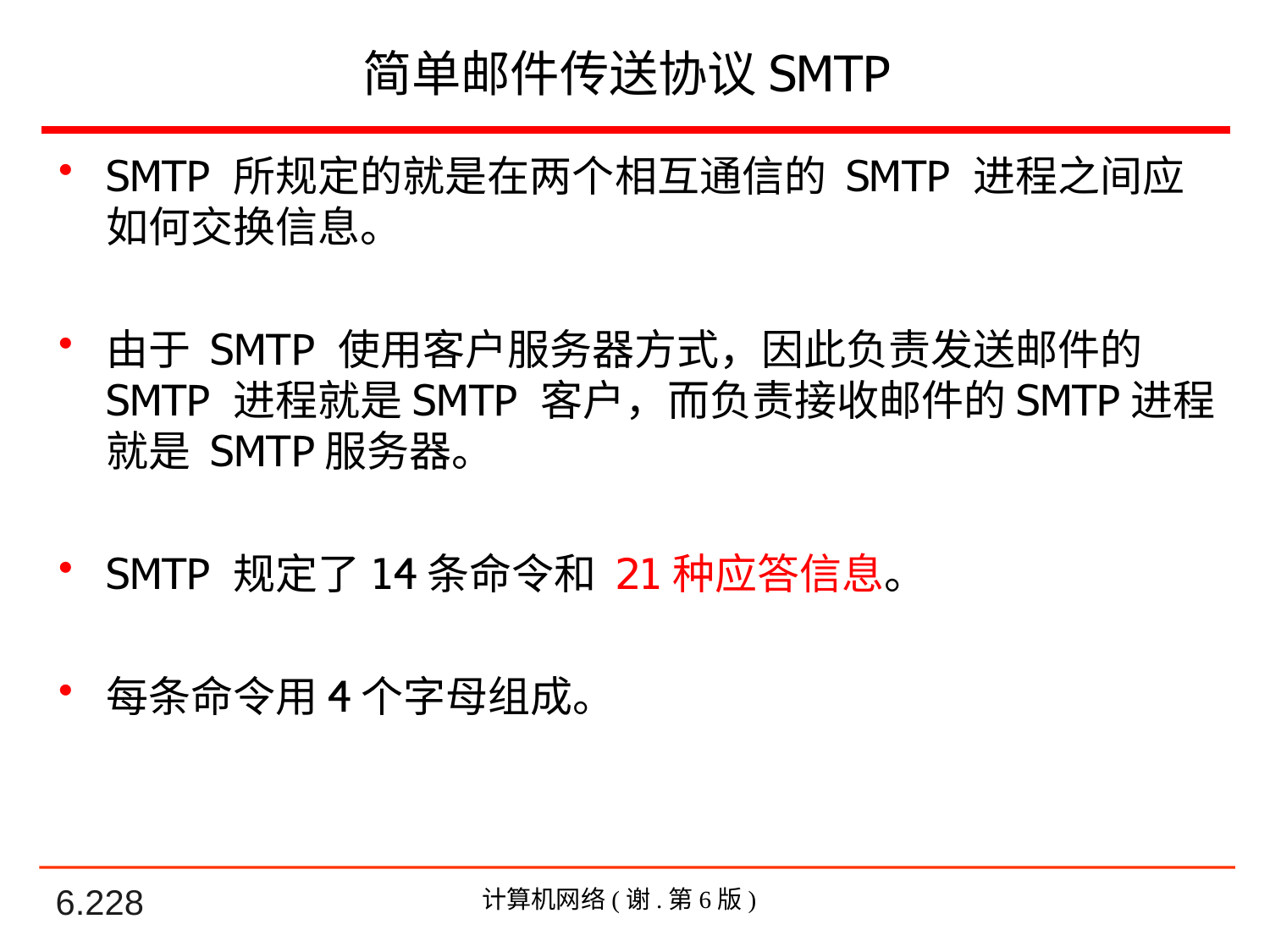

# 简单邮件传送协议SMTP
SMTP 所规定的就是在两个相互通信的 SMTP 进程之间应如何交换信息。

由于 SMTP 使用客户服务器方式，因此负责发送邮件的SMTP 进程就是SMTP 客户，而负责接收邮件的SMTP进程就是 SMTP服务器。

SMTP 规定了14条命令和 21种应答信息。

每条命令用4个字母组成。